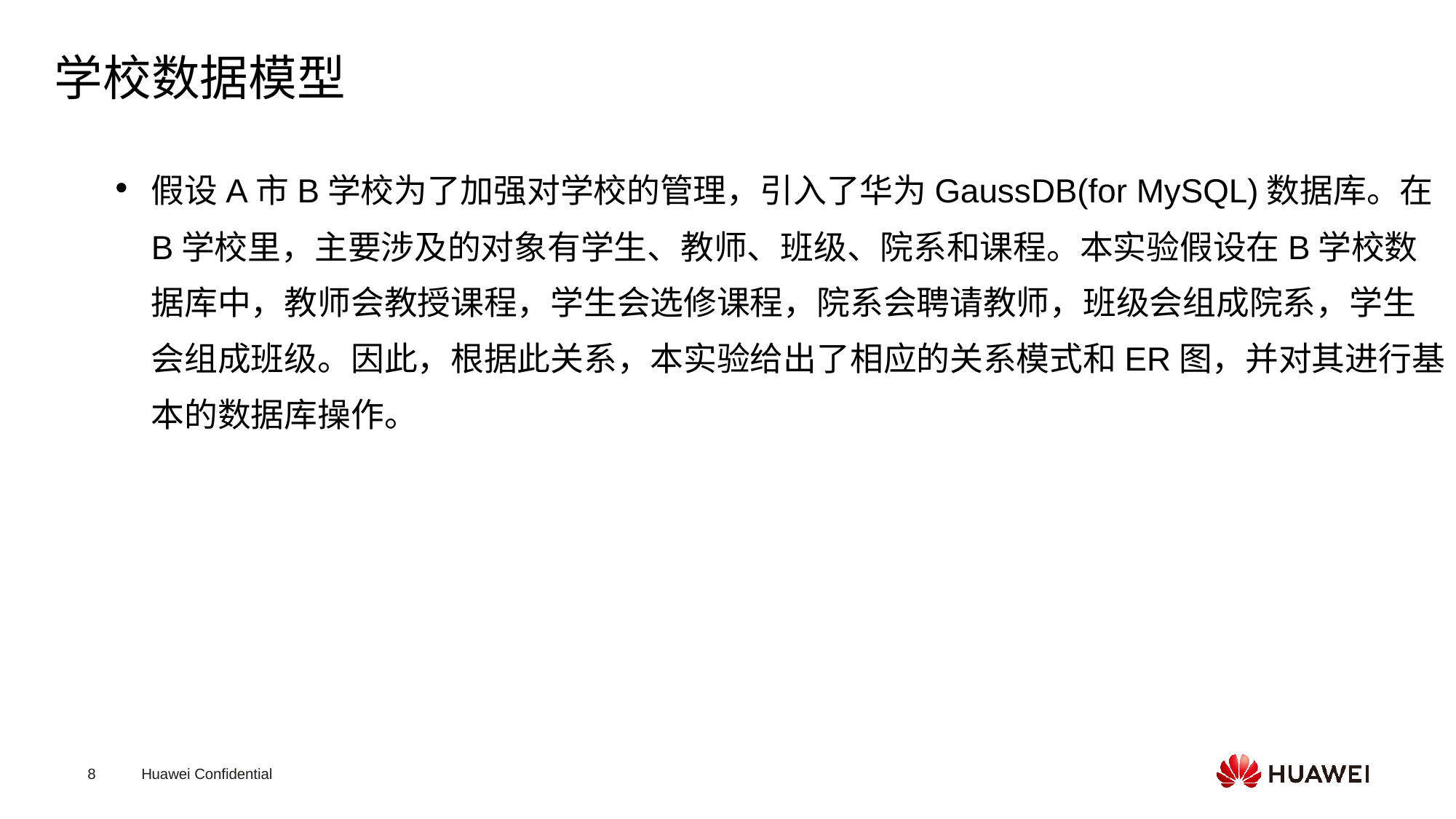

# 学校数据模型
假设A市B学校为了加强对学校的管理，引入了华为GaussDB(for MySQL)数据库。在B学校里，主要涉及的对象有学生、教师、班级、院系和课程。本实验假设在B学校数据库中，教师会教授课程，学生会选修课程，院系会聘请教师，班级会组成院系，学生会组成班级。因此，根据此关系，本实验给出了相应的关系模式和ER图，并对其进行基本的数据库操作。
Text
Text
Text
Text
Text
Text
Text
Text
Text
Text
Text
Text
Text
Text
Text
Text
Text
Text
Text
Text
Text
Text
Text
Text
Text
Text
Text
Text
Text
Text
Text
Text
Text
Text
Text
Text
Text
Text
Text
Text
Text
Text
Text
Text
Text
Text